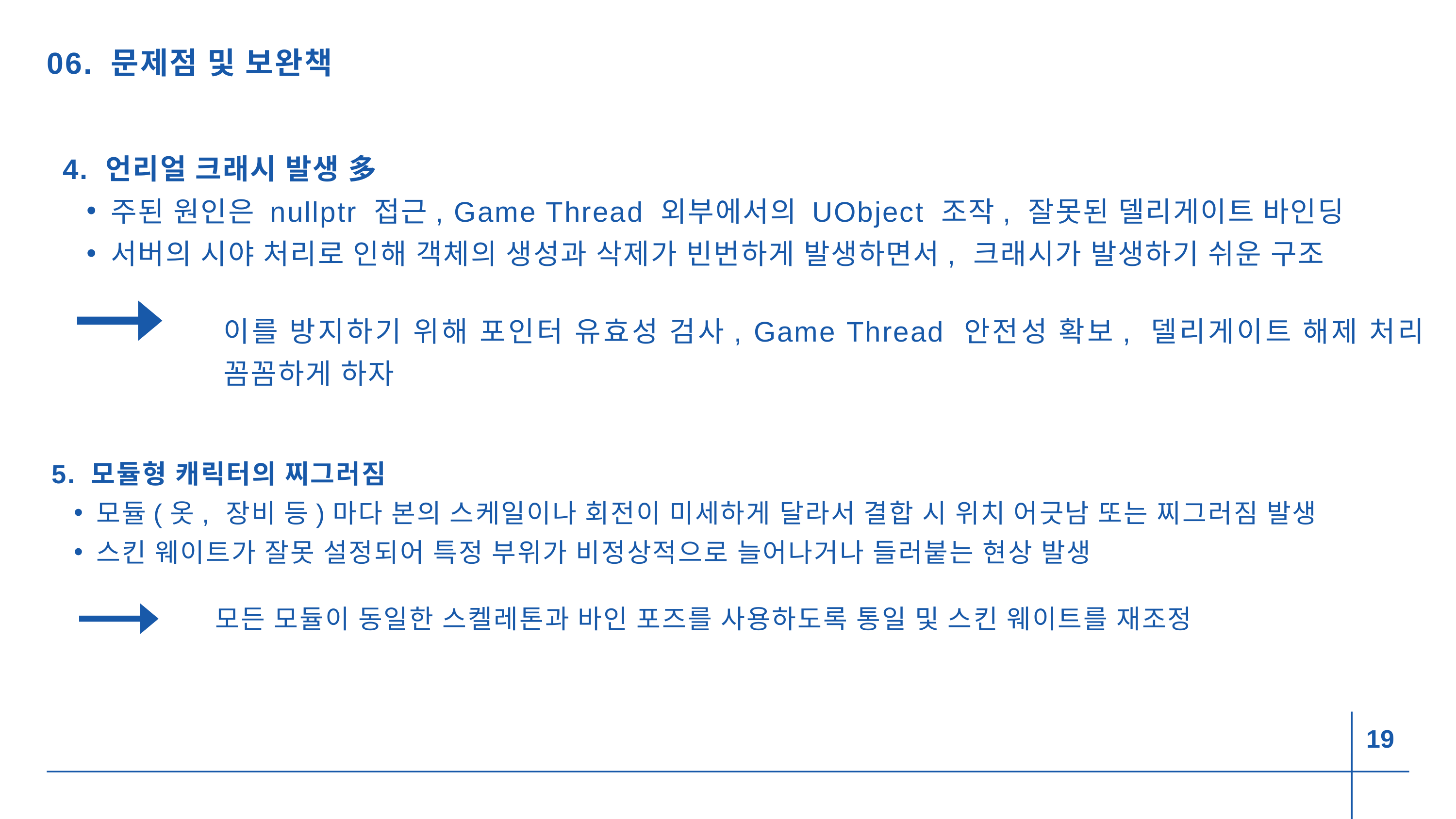

06. 문제점 및 보완책
4. 언리얼 크래시 발생 多
주된 원인은 nullptr 접근, Game Thread 외부에서의 UObject 조작, 잘못된 델리게이트 바인딩
서버의 시야 처리로 인해 객체의 생성과 삭제가 빈번하게 발생하면서, 크래시가 발생하기 쉬운 구조
이를 방지하기 위해 포인터 유효성 검사, Game Thread 안전성 확보, 델리게이트 해제 처리 꼼꼼하게 하자

5. 모듈형 캐릭터의 찌그러짐
모듈(옷, 장비 등)마다 본의 스케일이나 회전이 미세하게 달라서 결합 시 위치 어긋남 또는 찌그러짐 발생
스킨 웨이트가 잘못 설정되어 특정 부위가 비정상적으로 늘어나거나 들러붙는 현상 발생

모든 모듈이 동일한 스켈레톤과 바인 포즈를 사용하도록 통일 및 스킨 웨이트를 재조정

19